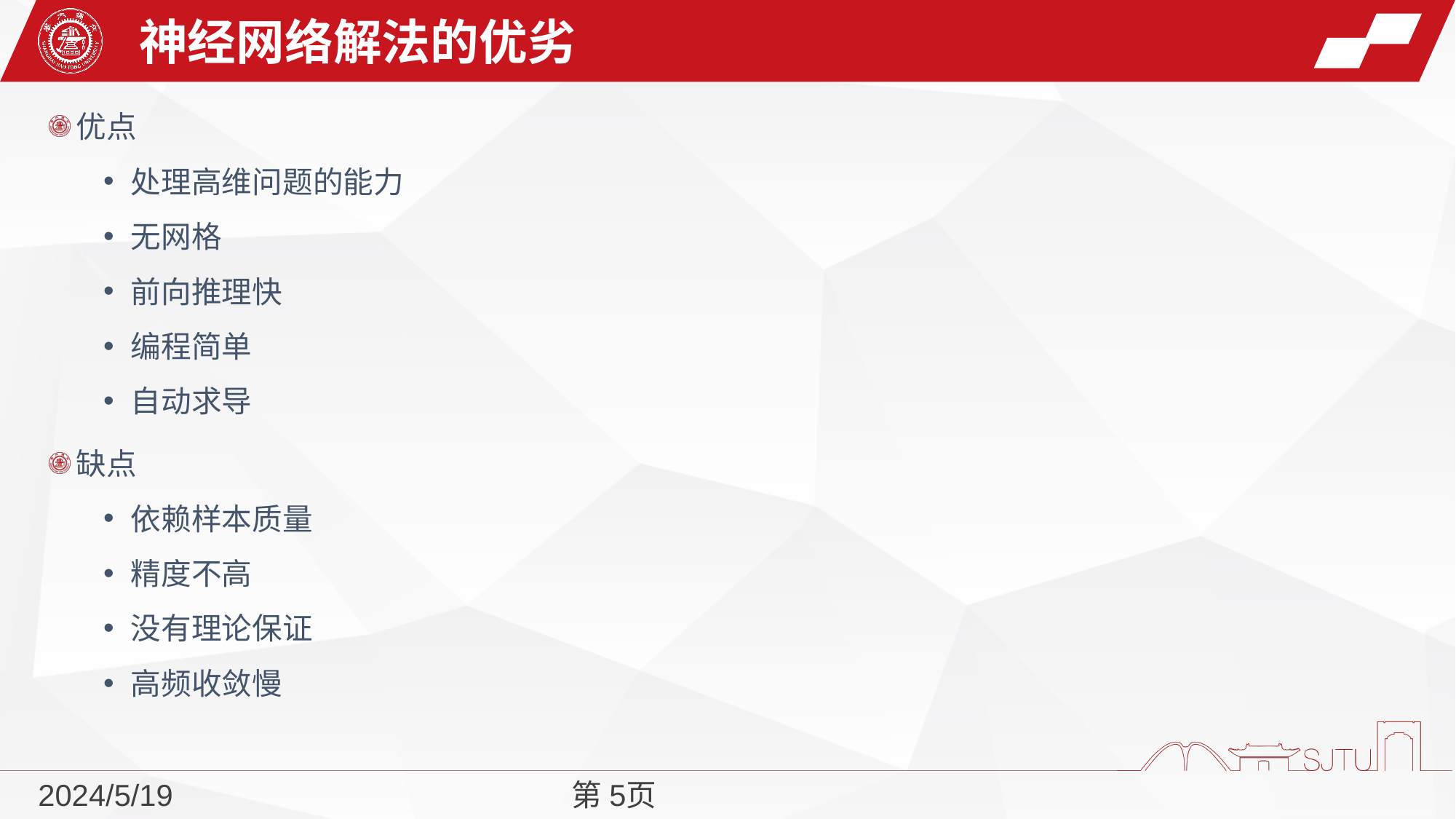

神经网络解法的优劣
优点
处理高维问题的能力
无网格
前向推理快
编程简单
自动求导
缺点
依赖样本质量
精度不高
没有理论保证
高频收敛慢

2024/5/19
第5页